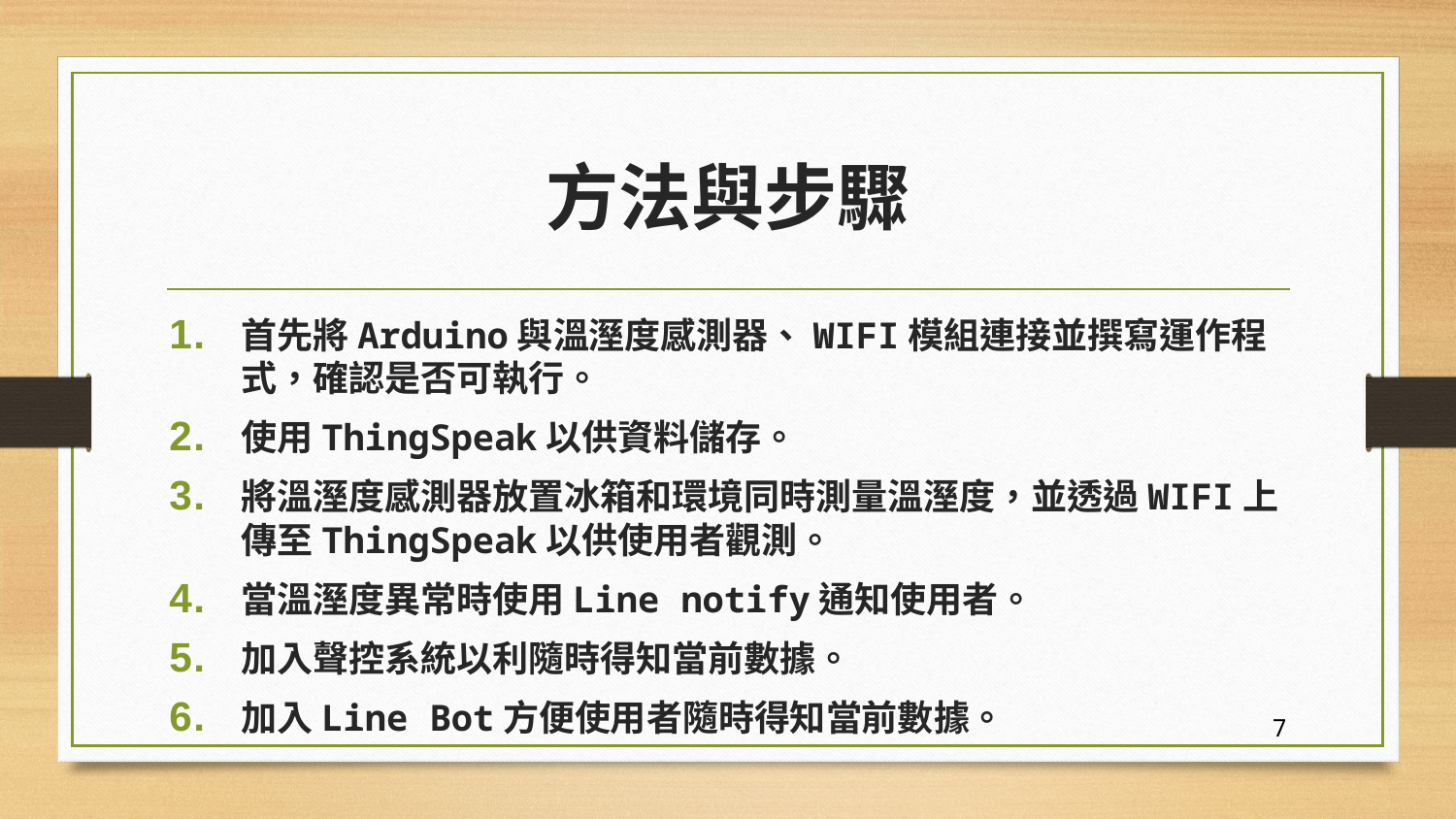

# 方法與步驟
首先將Arduino與溫溼度感測器、WIFI模組連接並撰寫運作程式，確認是否可執行。
使用ThingSpeak以供資料儲存。
將溫溼度感測器放置冰箱和環境同時測量溫溼度，並透過WIFI上傳至ThingSpeak以供使用者觀測。
當溫溼度異常時使用Line notify通知使用者。
加入聲控系統以利隨時得知當前數據。
加入Line Bot方便使用者隨時得知當前數據。
7